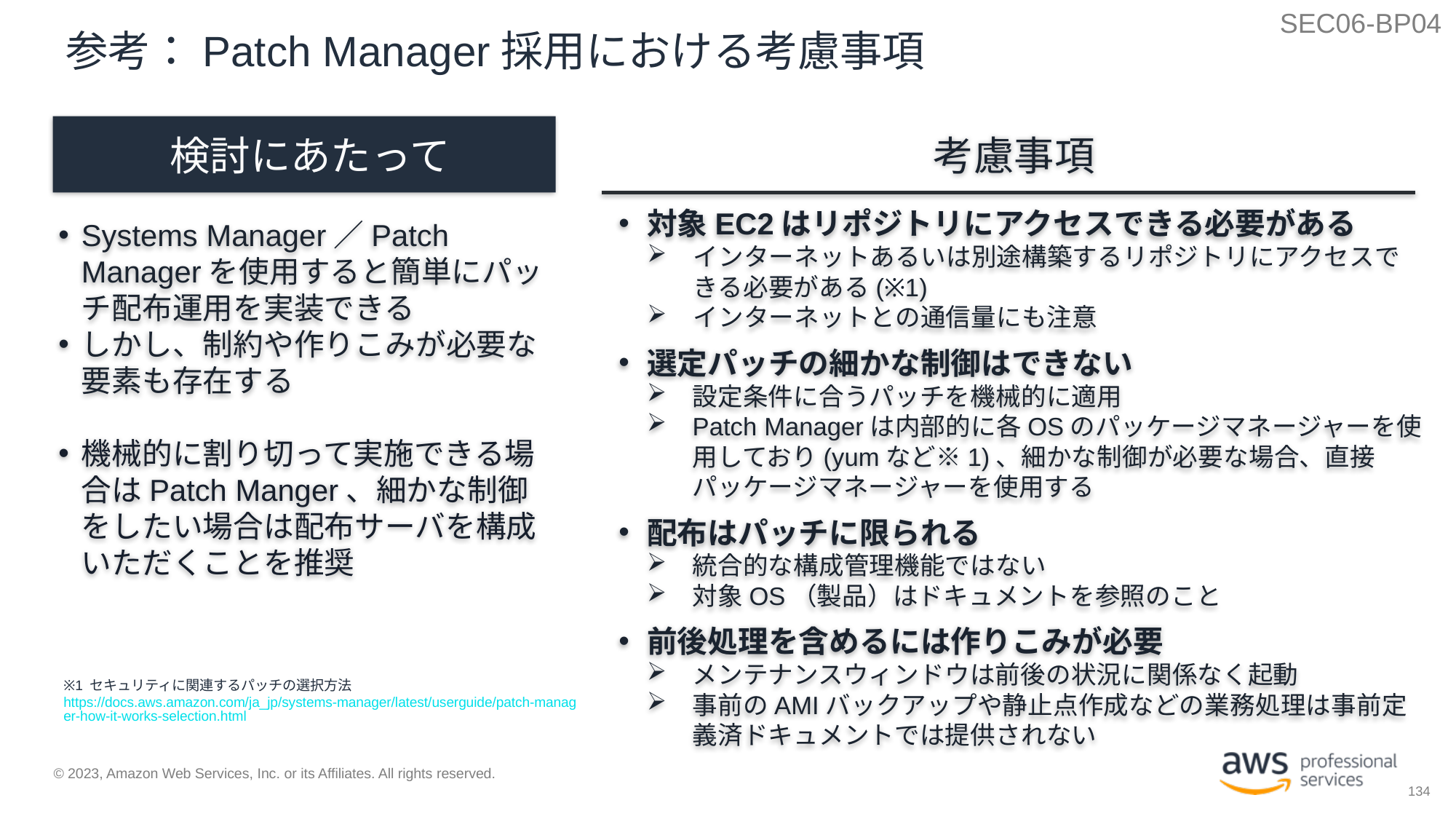

SEC06-BP04
# 参考：Patch Manager採用における考慮事項
検討にあたって
考慮事項
対象EC2はリポジトリにアクセスできる必要がある
インターネットあるいは別途構築するリポジトリにアクセスできる必要がある(※1)
インターネットとの通信量にも注意
選定パッチの細かな制御はできない
設定条件に合うパッチを機械的に適用
Patch Managerは内部的に各OSのパッケージマネージャーを使用しており(yumなど※1)、細かな制御が必要な場合、直接パッケージマネージャーを使用する
配布はパッチに限られる
統合的な構成管理機能ではない
対象OS（製品）はドキュメントを参照のこと
前後処理を含めるには作りこみが必要
メンテナンスウィンドウは前後の状況に関係なく起動
事前のAMIバックアップや静止点作成などの業務処理は事前定義済ドキュメントでは提供されない

Systems Manager／Patch Managerを使用すると簡単にパッチ配布運用を実装できる
しかし、制約や作りこみが必要な要素も存在する

機械的に割り切って実施できる場合はPatch Manger、細かな制御をしたい場合は配布サーバを構成いただくことを推奨
※1 セキュリティに関連するパッチの選択方法
https://docs.aws.amazon.com/ja_jp/systems-manager/latest/userguide/patch-manager-how-it-works-selection.html